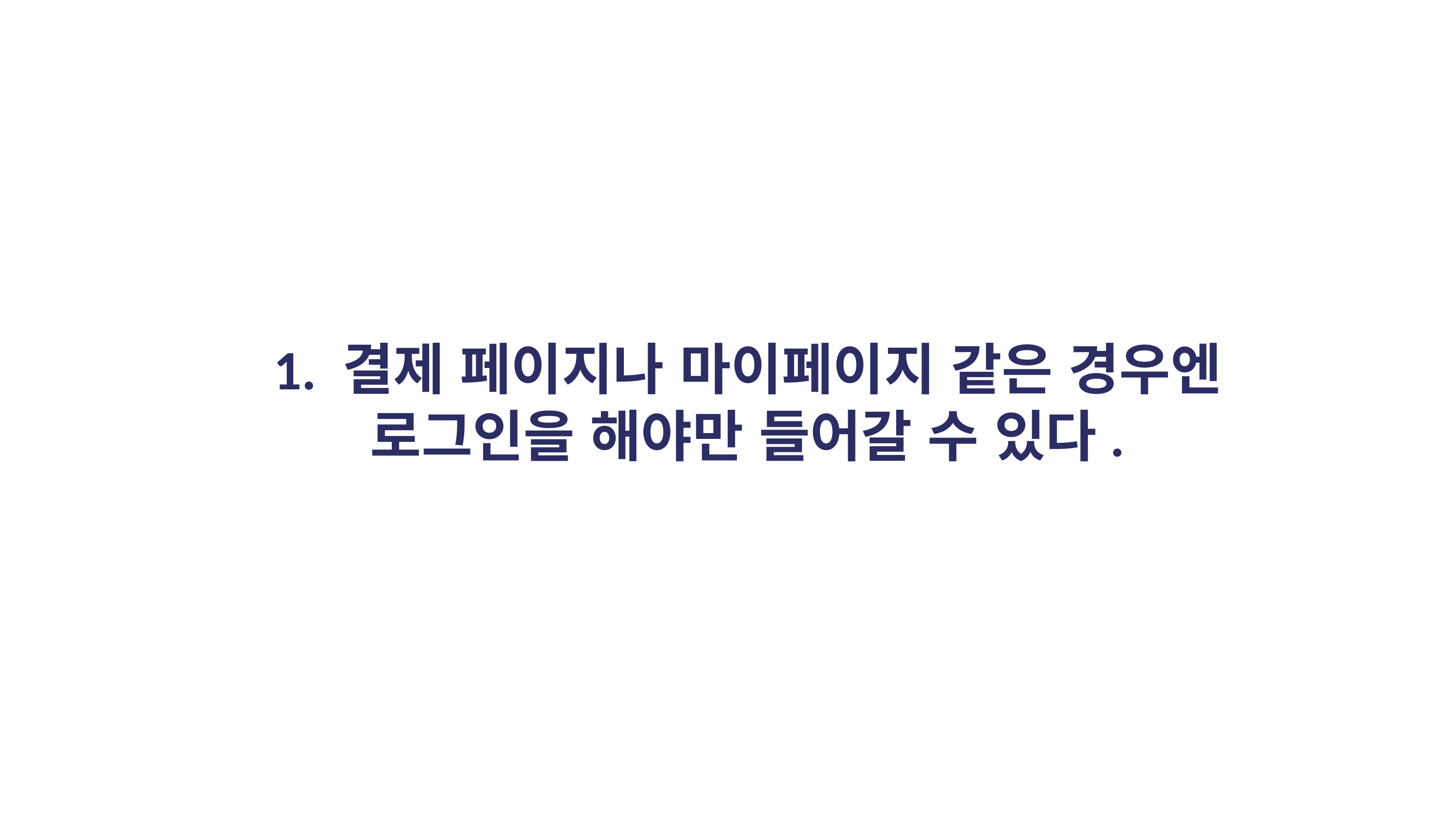

1. 결제 페이지나 마이페이지 같은 경우엔 로그인을 해야만 들어갈 수 있다.